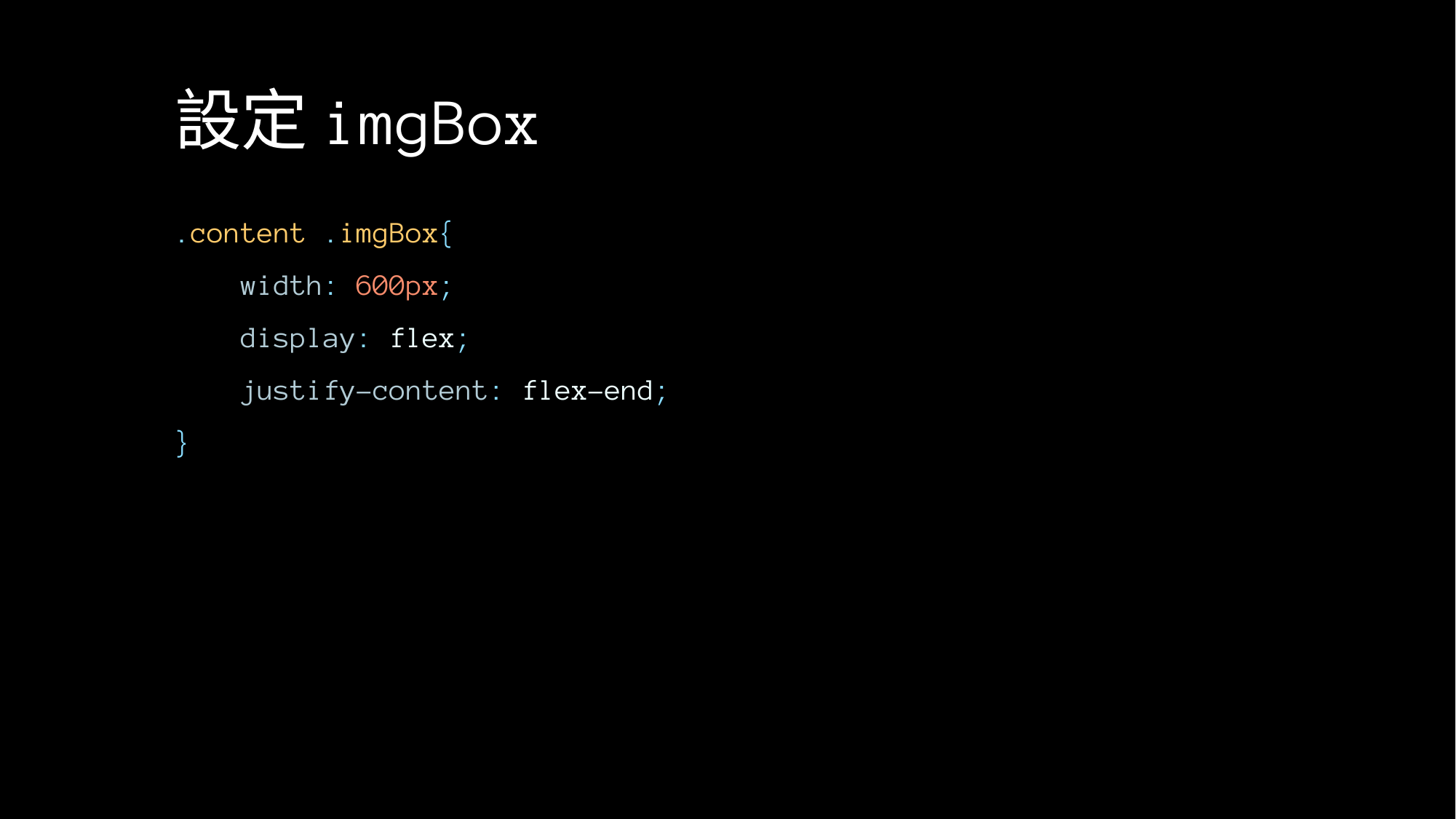

# 設定imgBox
.content .imgBox{
    width: 600px;
    display: flex;
    justify-content: flex-end;
}